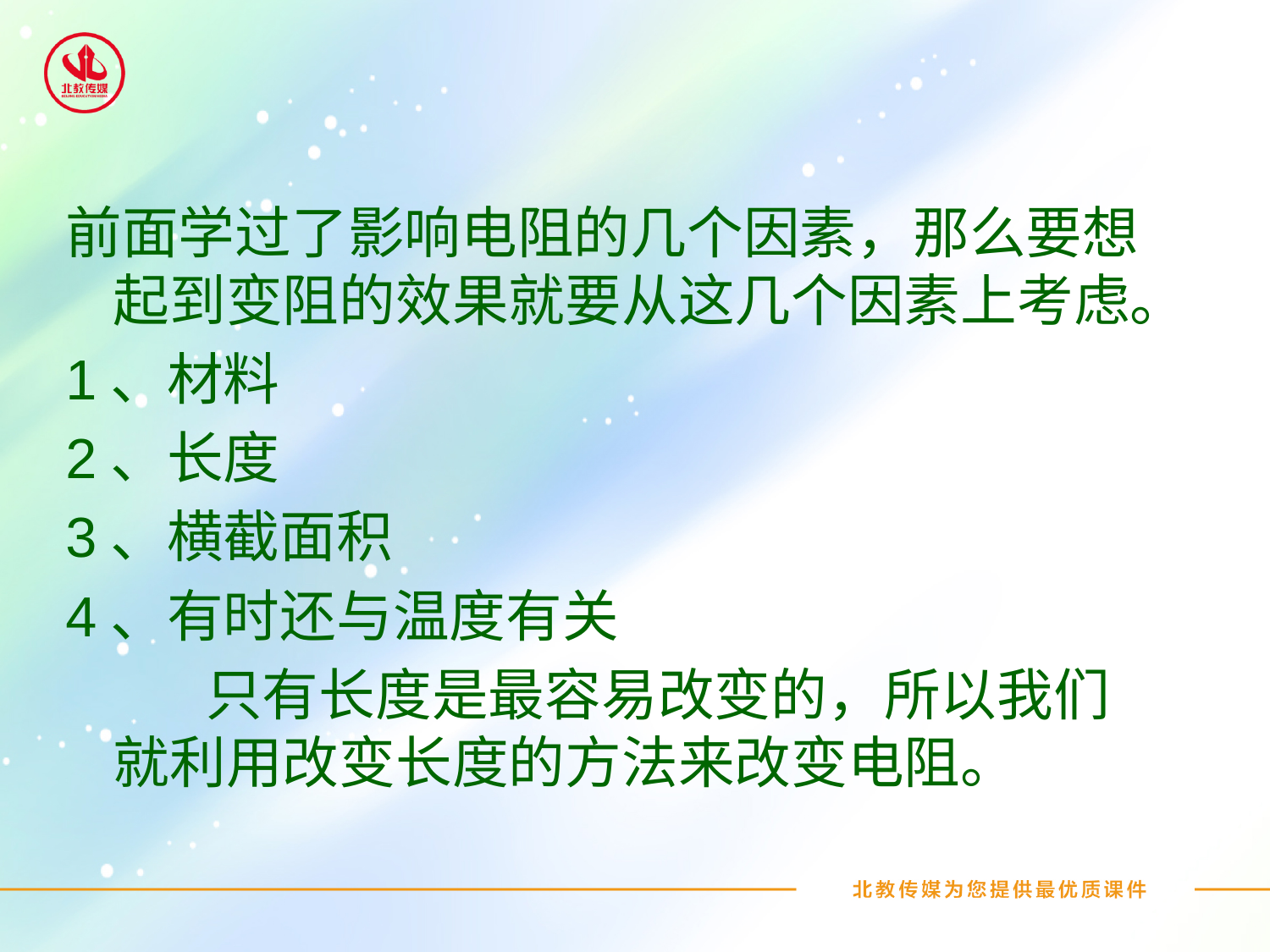

前面学过了影响电阻的几个因素，那么要想起到变阻的效果就要从这几个因素上考虑。
1、材料
2、长度
3、横截面积
4、有时还与温度有关
          只有长度是最容易改变的，所以我们就利用改变长度的方法来改变电阻。